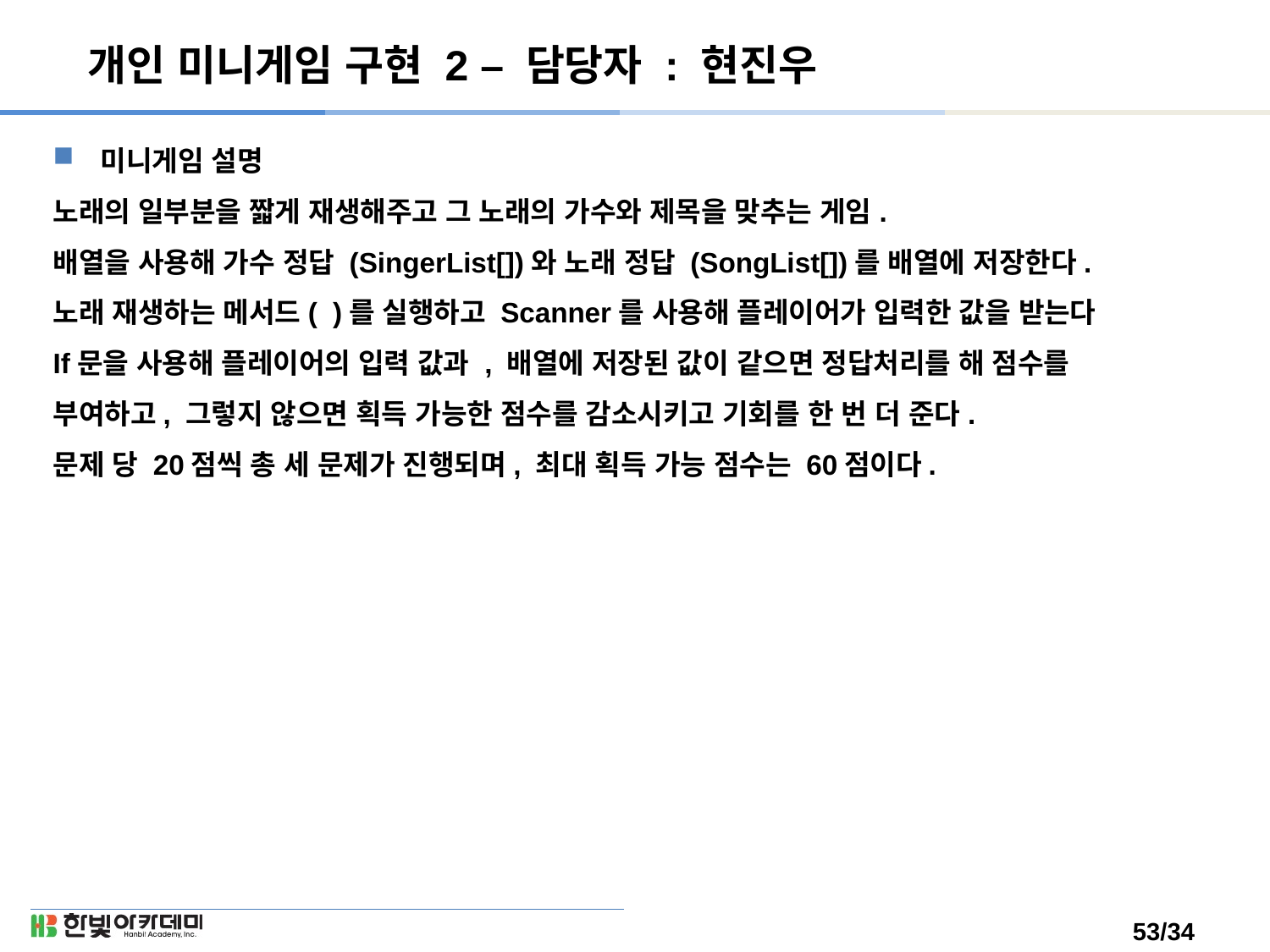

# 개인 미니게임 구현 2 – 담당자 : 현진우
미니게임 설명
노래의 일부분을 짧게 재생해주고 그 노래의 가수와 제목을 맞추는 게임.
배열을 사용해 가수 정답 (SingerList[])와 노래 정답 (SongList[])를 배열에 저장한다.
노래 재생하는 메서드(  )를 실행하고 Scanner를 사용해 플레이어가 입력한 값을 받는다
If문을 사용해 플레이어의 입력 값과 , 배열에 저장된 값이 같으면 정답처리를 해 점수를 부여하고, 그렇지 않으면 획득 가능한 점수를 감소시키고 기회를 한 번 더 준다.
문제 당 20점씩 총 세 문제가 진행되며, 최대 획득 가능 점수는 60점이다.